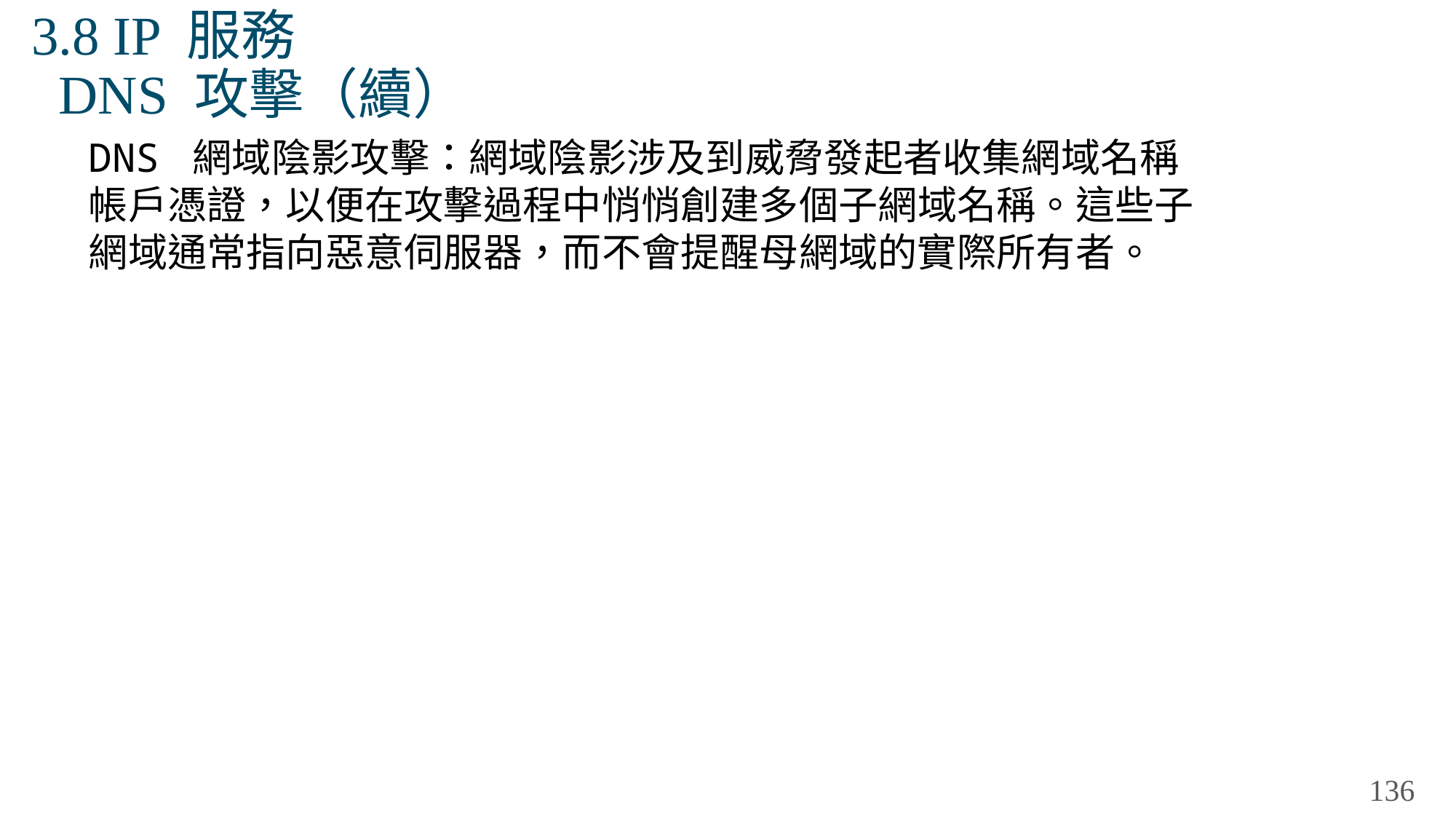

# 3.8 IP 服務 DNS 攻擊（續）
DNS 網域陰影攻擊：網域陰影涉及到威脅發起者收集網域名稱帳戶憑證，以便在攻擊過程中悄悄創建多個子網域名稱。這些子網域通常指向惡意伺服器，而不會提醒母網域的實際所有者。
136